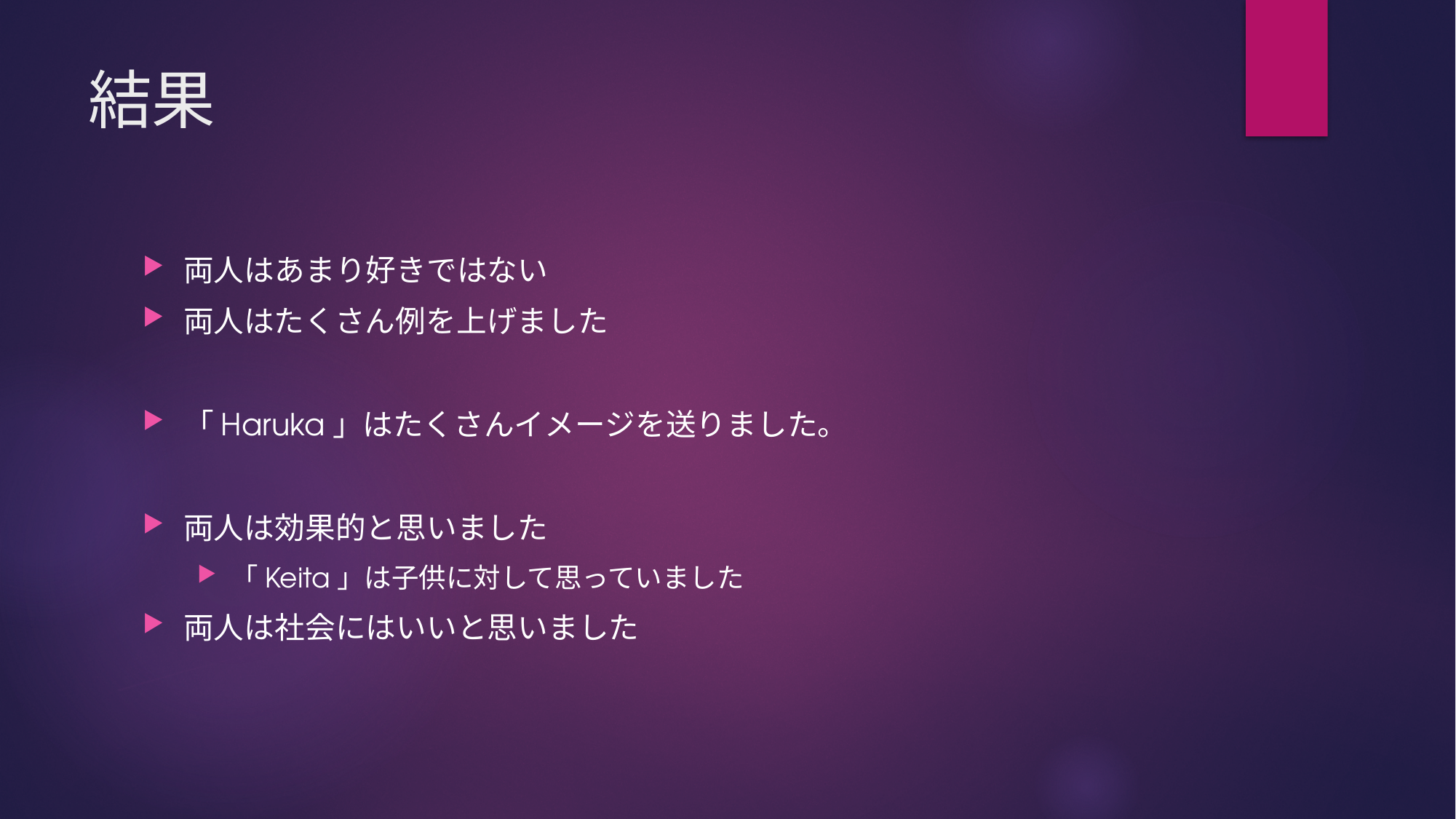

# 結果
両人はあまり好きではない
両人はたくさん例を上げました

「Haruka」はたくさんイメージを送りました。

両人は効果的と思いました
「Keita」は子供に対して思っていました
両人は社会にはいいと思いました